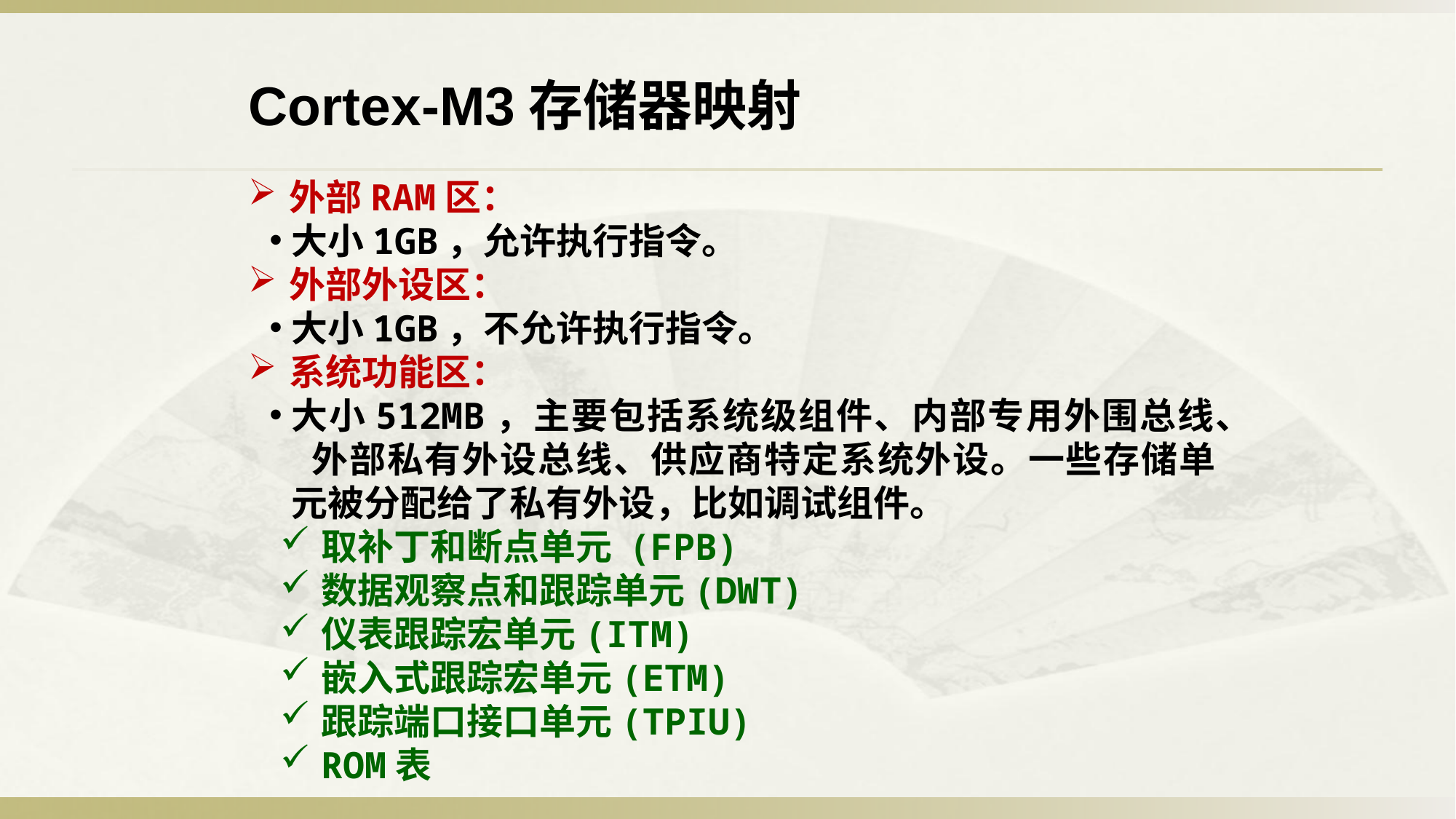

Cortex-M3存储器映射
外部RAM区：
大小1GB，允许执行指令。
外部外设区：
大小1GB，不允许执行指令。
系统功能区：
大小512MB，主要包括系统级组件、内部专用外围总线、  外部私有外设总线、供应商特定系统外设。一些存储单元被分配给了私有外设，比如调试组件。
取补丁和断点单元 (FPB)
数据观察点和跟踪单元(DWT)
仪表跟踪宏单元(ITM)
嵌入式跟踪宏单元(ETM)
跟踪端口接口单元(TPIU)
ROM表